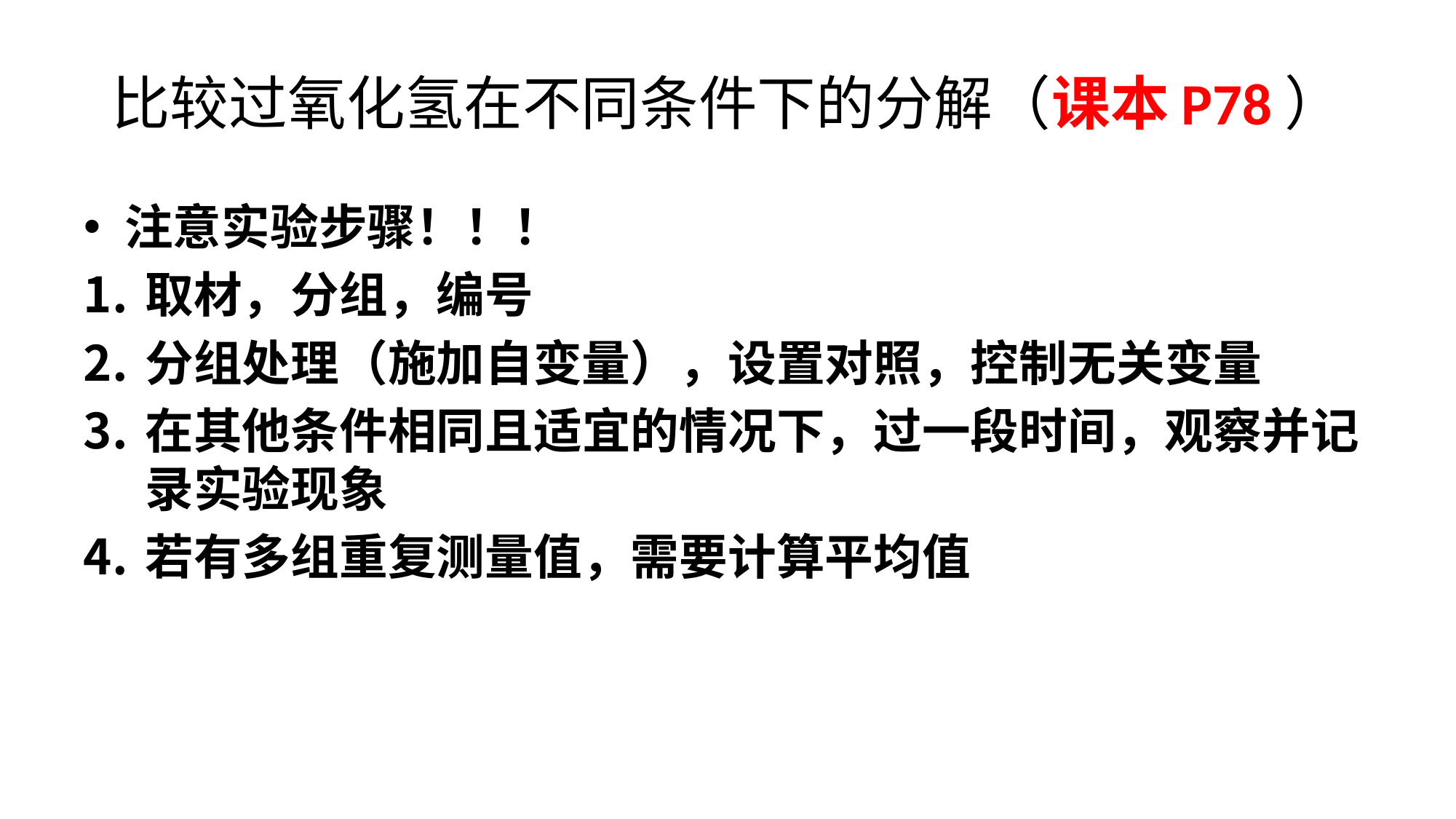

# 比较过氧化氢在不同条件下的分解（课本P78）
注意实验步骤！！！
取材，分组，编号
分组处理（施加自变量），设置对照，控制无关变量
在其他条件相同且适宜的情况下，过一段时间，观察并记录实验现象
若有多组重复测量值，需要计算平均值